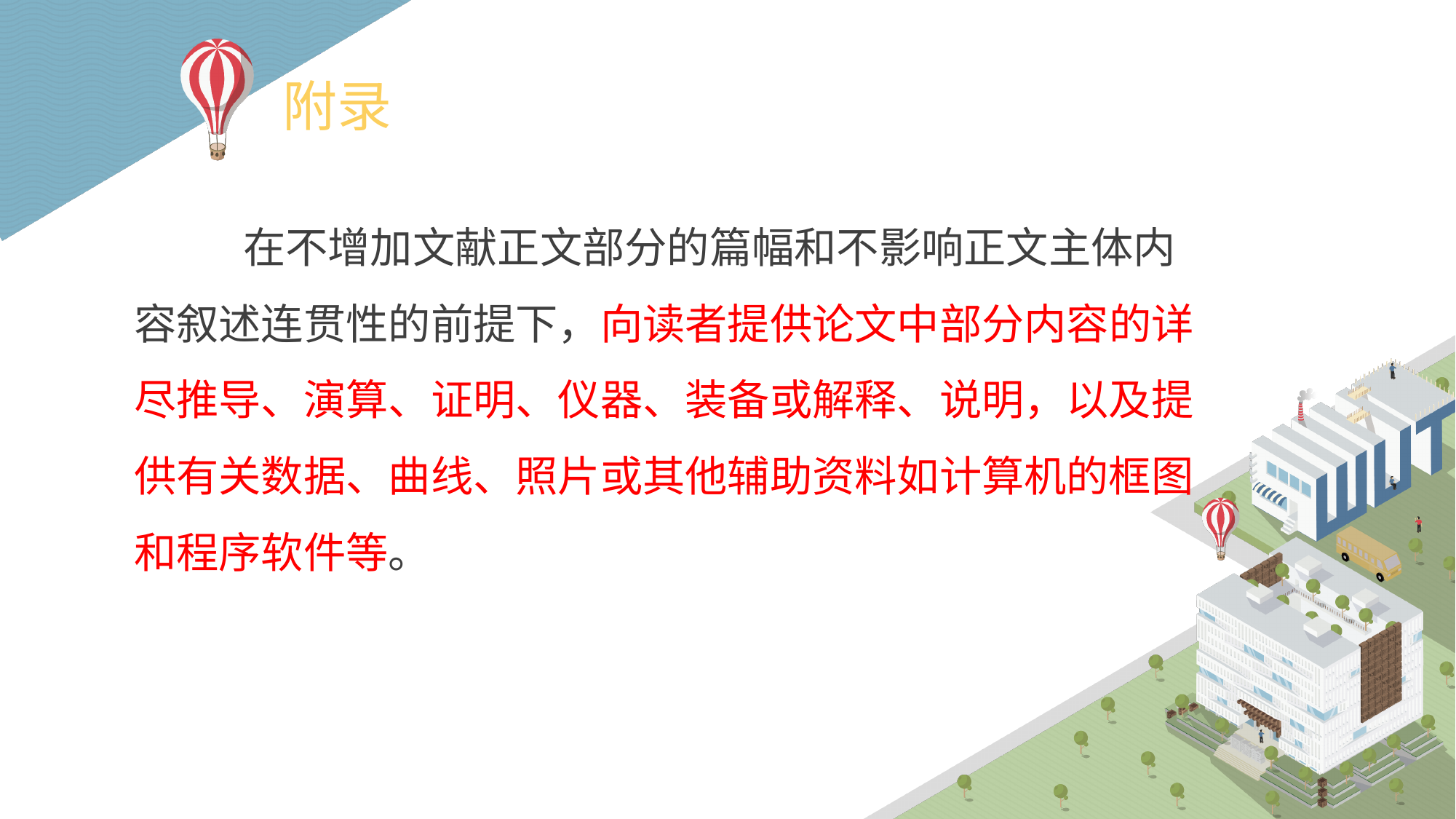

# 附录
	在不增加文献正文部分的篇幅和不影响正文主体内容叙述连贯性的前提下，向读者提供论文中部分内容的详尽推导、演算、证明、仪器、装备或解释、说明，以及提供有关数据、曲线、照片或其他辅助资料如计算机的框图和程序软件等。